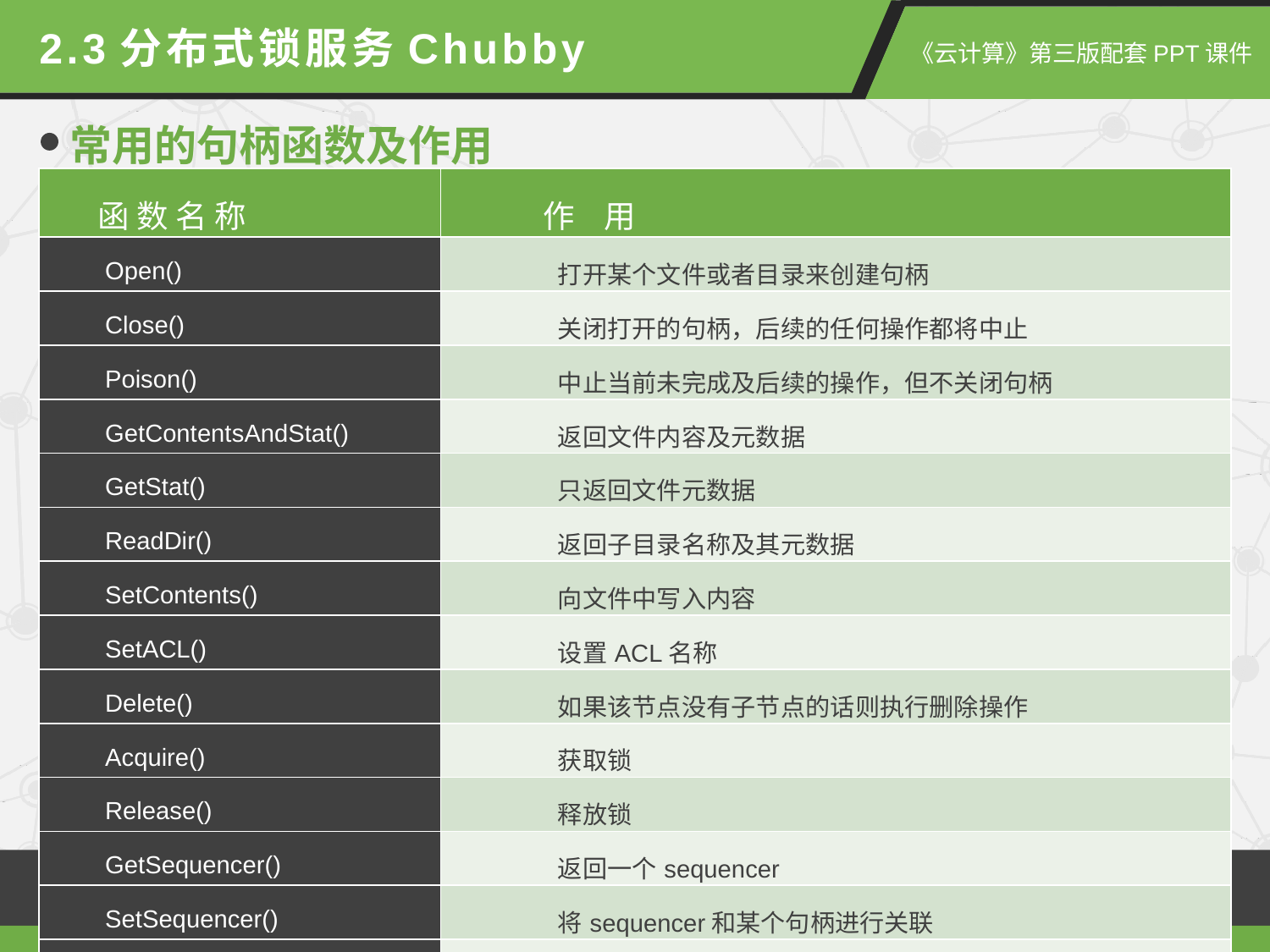

2.3分布式锁服务Chubby
常用的句柄函数及作用

| 函 数 名 称 | 作 用 |
| --- | --- |
| Open() | 打开某个文件或者目录来创建句柄 |
| Close() | 关闭打开的句柄，后续的任何操作都将中止 |
| Poison() | 中止当前未完成及后续的操作，但不关闭句柄 |
| GetContentsAndStat() | 返回文件内容及元数据 |
| GetStat() | 只返回文件元数据 |
| ReadDir() | 返回子目录名称及其元数据 |
| SetContents() | 向文件中写入内容 |
| SetACL() | 设置ACL名称 |
| Delete() | 如果该节点没有子节点的话则执行删除操作 |
| Acquire() | 获取锁 |
| Release() | 释放锁 |
| GetSequencer() | 返回一个sequencer |
| SetSequencer() | 将sequencer和某个句柄进行关联 |
| CheckSequencer() | 检查某个sequencer是否有效 |
77